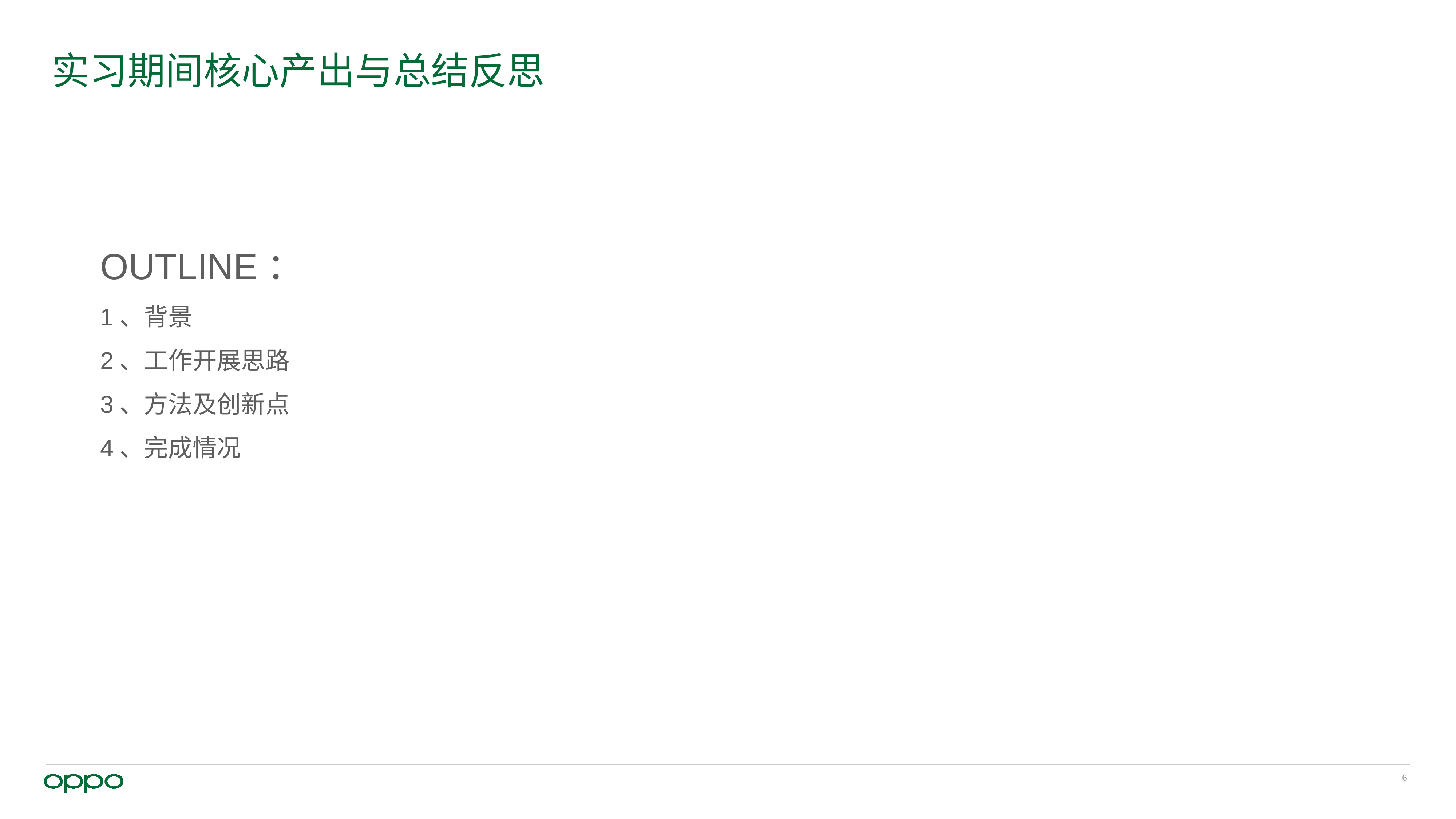

# 实习期间核心产出与总结反思
OUTLINE：
1、背景
2、工作开展思路
3、方法及创新点
4、完成情况